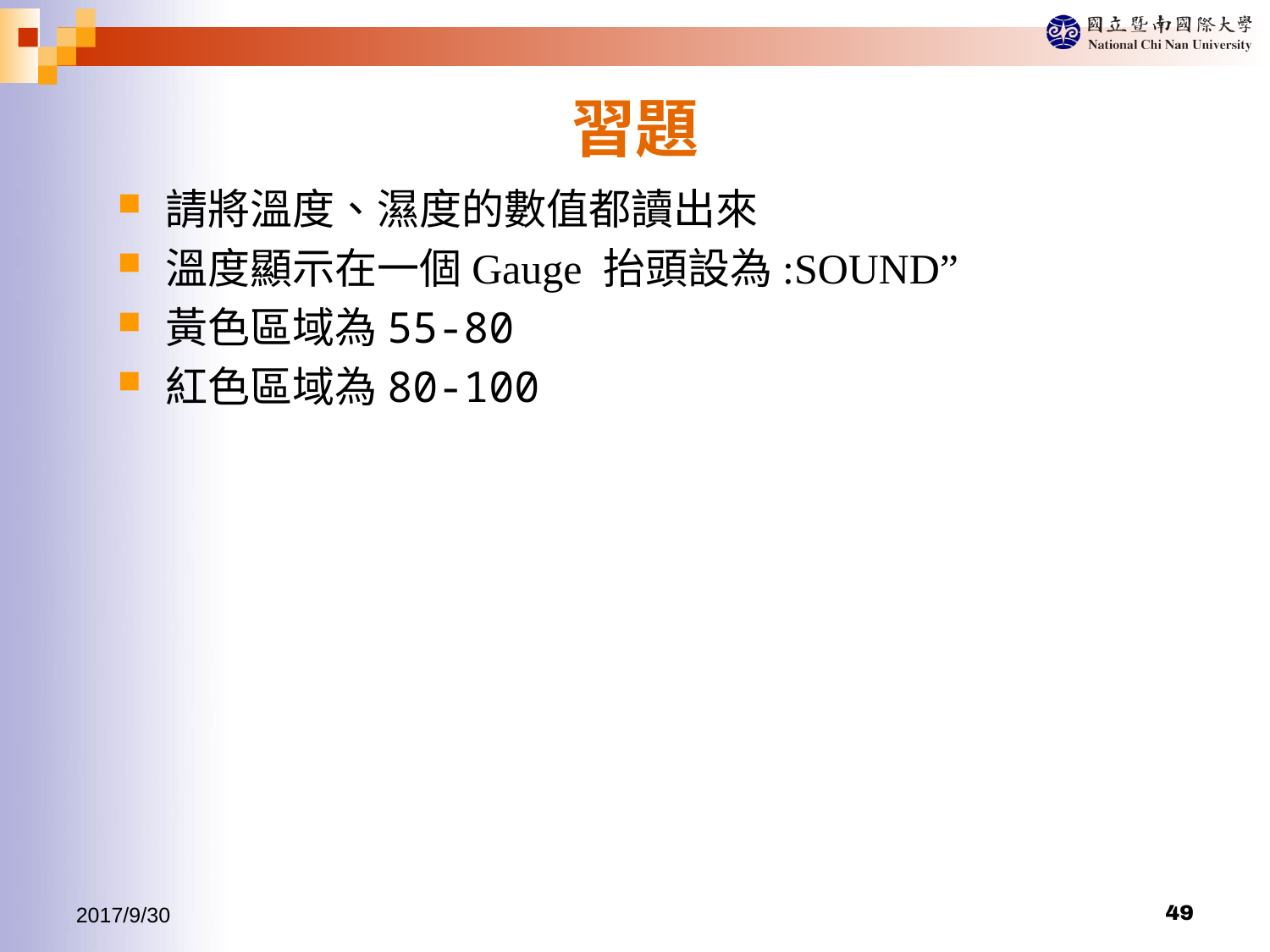

# 習題
請將溫度、濕度的數值都讀出來
溫度顯示在一個Gauge 抬頭設為:SOUND”
黃色區域為55-80
紅色區域為80-100

2017/9/30
49